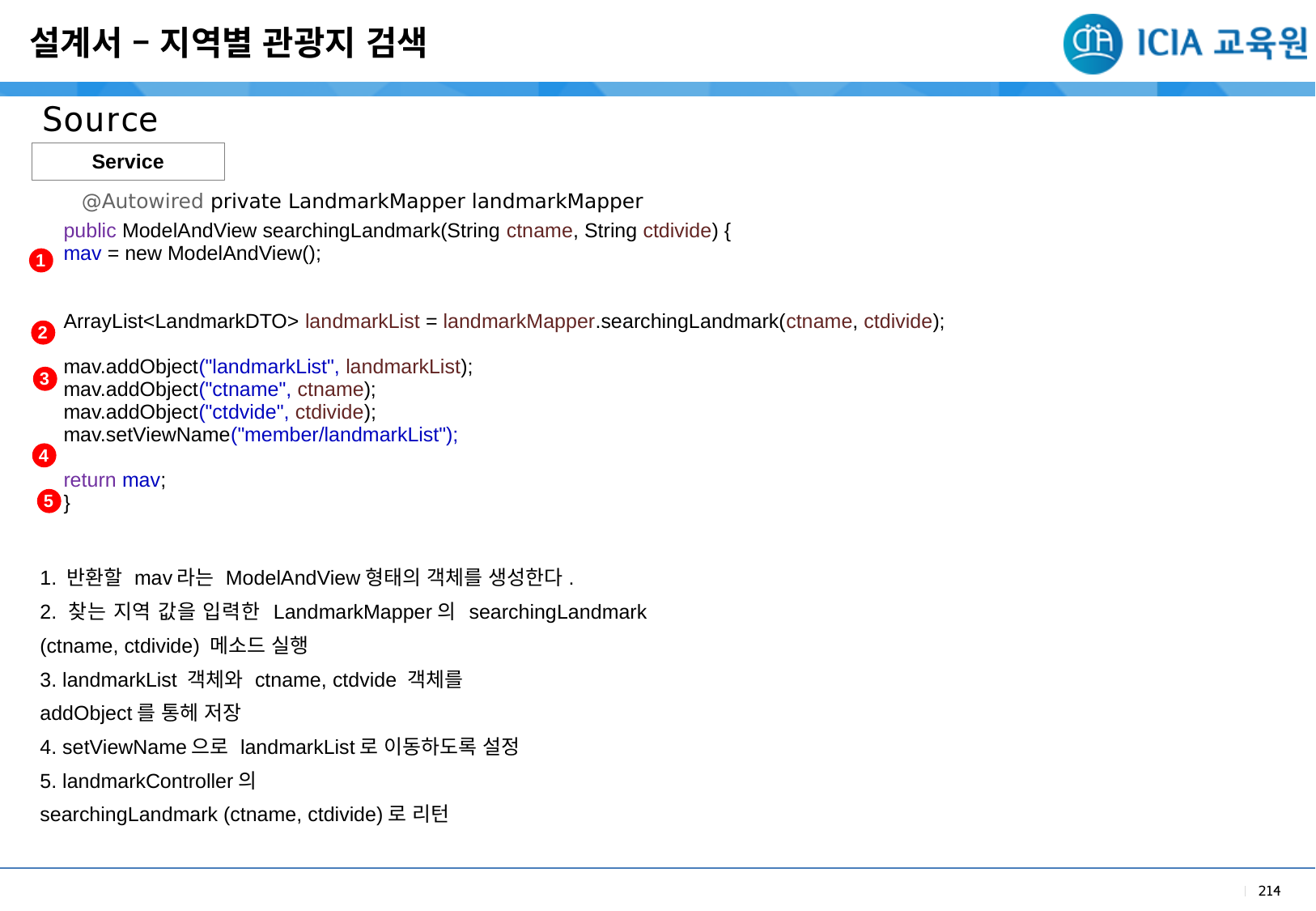

설계서 – 지역별 관광지 검색
Source
Service
@Autowired private LandmarkMapper landmarkMapper
| public ModelAndView searchingLandmark(String ctname, String ctdivide) { mav = new ModelAndView(); ArrayList<LandmarkDTO> landmarkList = landmarkMapper.searchingLandmark(ctname, ctdivide); mav.addObject("landmarkList", landmarkList); mav.addObject("ctname", ctname); mav.addObject("ctdvide", ctdivide); mav.setViewName("member/landmarkList"); return mav; } |
| --- |
1

2

3

4

|  |
| --- |
| 1. 반환할 mav라는 ModelAndView형태의 객체를 생성한다. 2. 찾는 지역 값을 입력한 LandmarkMapper의 searchingLandmark (ctname, ctdivide) 메소드 실행 3. landmarkList 객체와 ctname, ctdvide 객체를 addObject를 통헤 저장 4. setViewName으로 landmarkList로 이동하도록 설정 5. landmarkController의 searchingLandmark (ctname, ctdivide)로 리턴 |
5